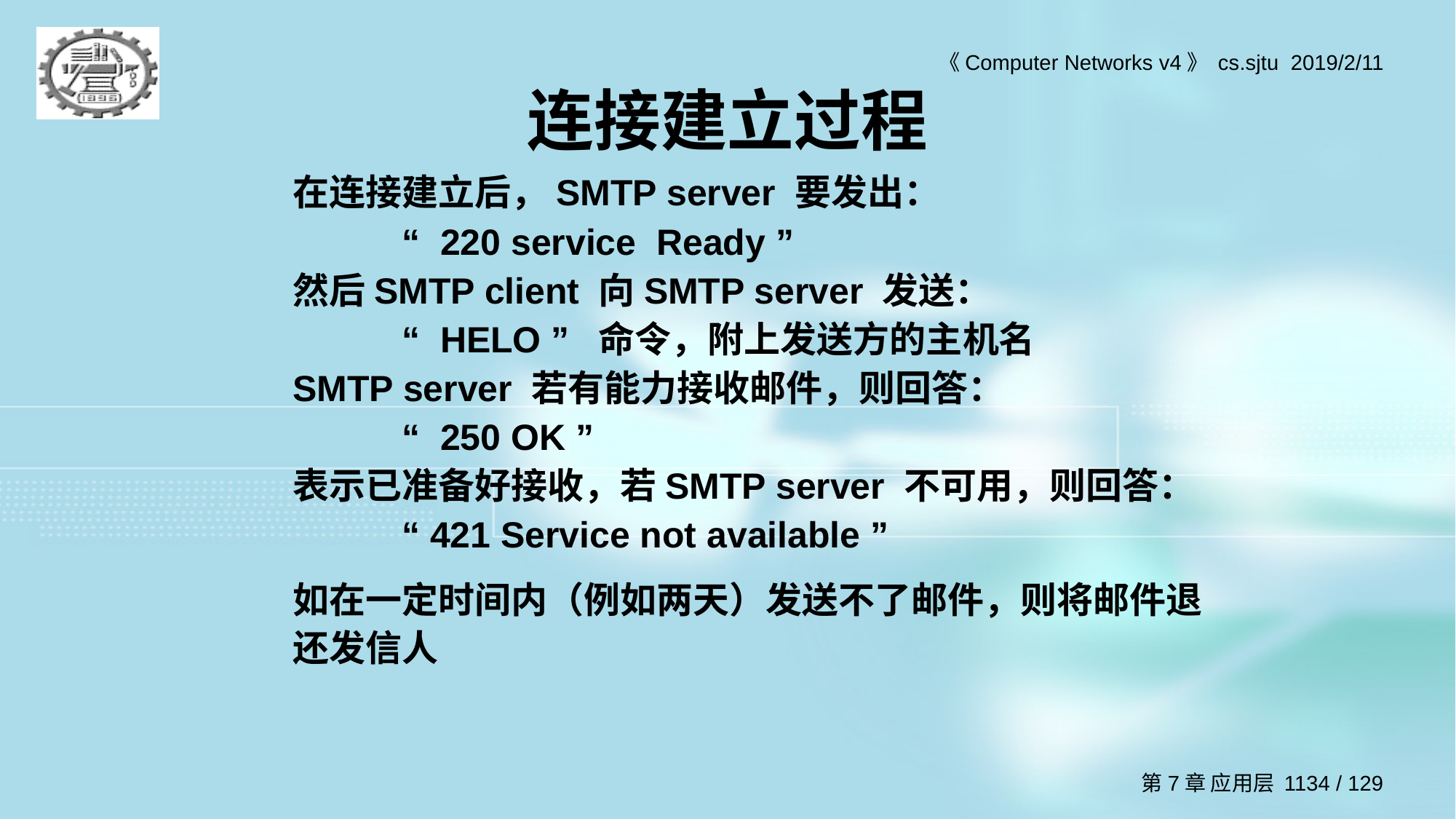

# 连接建立过程
在连接建立后，SMTP server 要发出：
	“  220 service  Ready ”
然后SMTP client 向SMTP server 发送：
	“  HELO ”  命令，附上发送方的主机名
SMTP server 若有能力接收邮件，则回答：
	“  250 OK ”
表示已准备好接收，若SMTP server 不可用，则回答：
	“ 421 Service not available ”
如在一定时间内（例如两天）发送不了邮件，则将邮件退还发信人